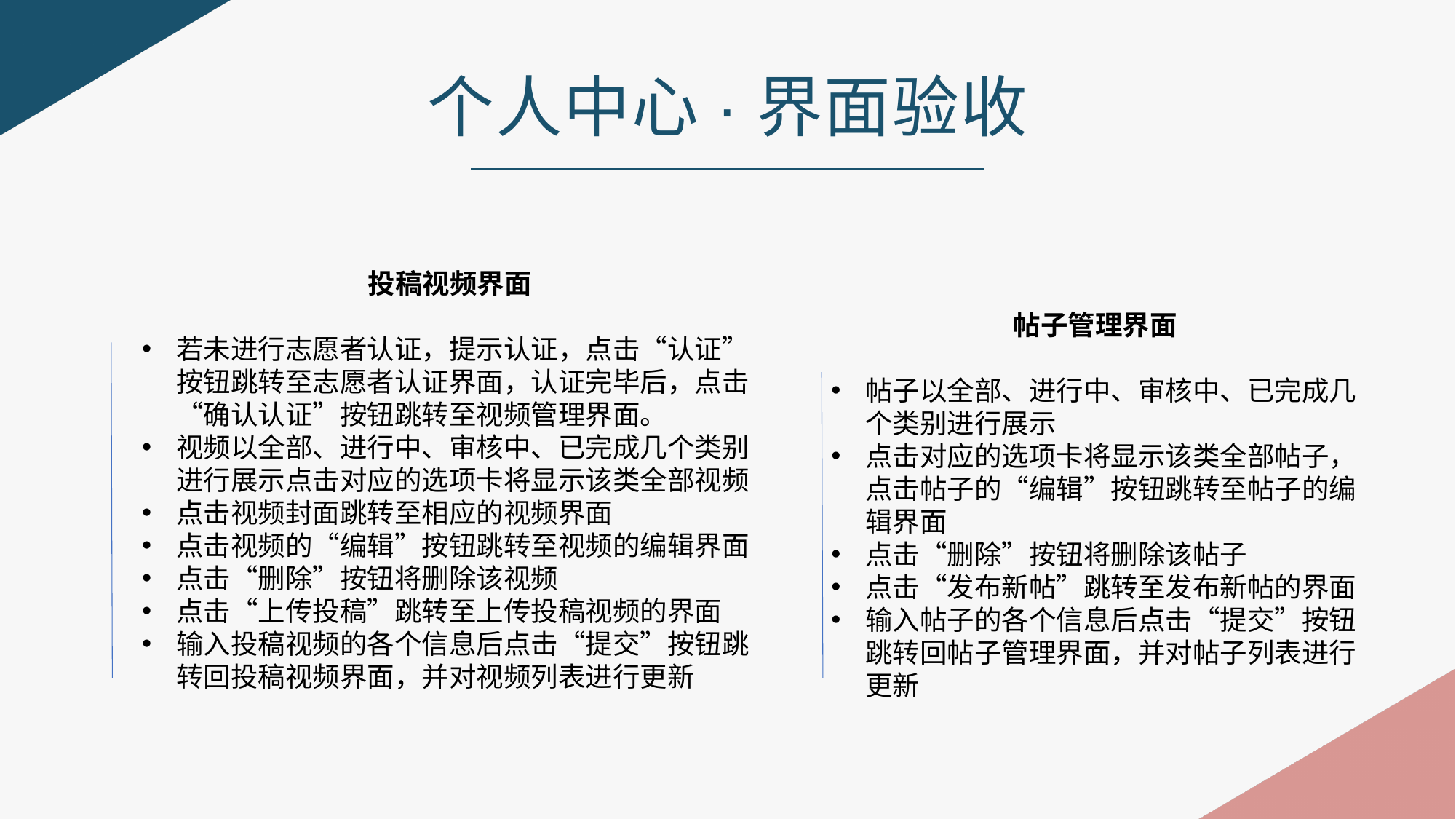

个人中心·界面验收
投稿视频界面

若未进行志愿者认证，提示认证，点击“认证”按钮跳转至志愿者认证界面，认证完毕后，点击“确认认证”按钮跳转至视频管理界面。
视频以全部、进行中、审核中、已完成几个类别进行展示点击对应的选项卡将显示该类全部视频
点击视频封面跳转至相应的视频界面
点击视频的“编辑”按钮跳转至视频的编辑界面
点击“删除”按钮将删除该视频
点击“上传投稿”跳转至上传投稿视频的界面
输入投稿视频的各个信息后点击“提交”按钮跳转回投稿视频界面，并对视频列表进行更新
帖子管理界面

帖子以全部、进行中、审核中、已完成几个类别进行展示
点击对应的选项卡将显示该类全部帖子，点击帖子的“编辑”按钮跳转至帖子的编辑界面
点击“删除”按钮将删除该帖子
点击“发布新帖”跳转至发布新帖的界面
输入帖子的各个信息后点击“提交”按钮跳转回帖子管理界面，并对帖子列表进行更新